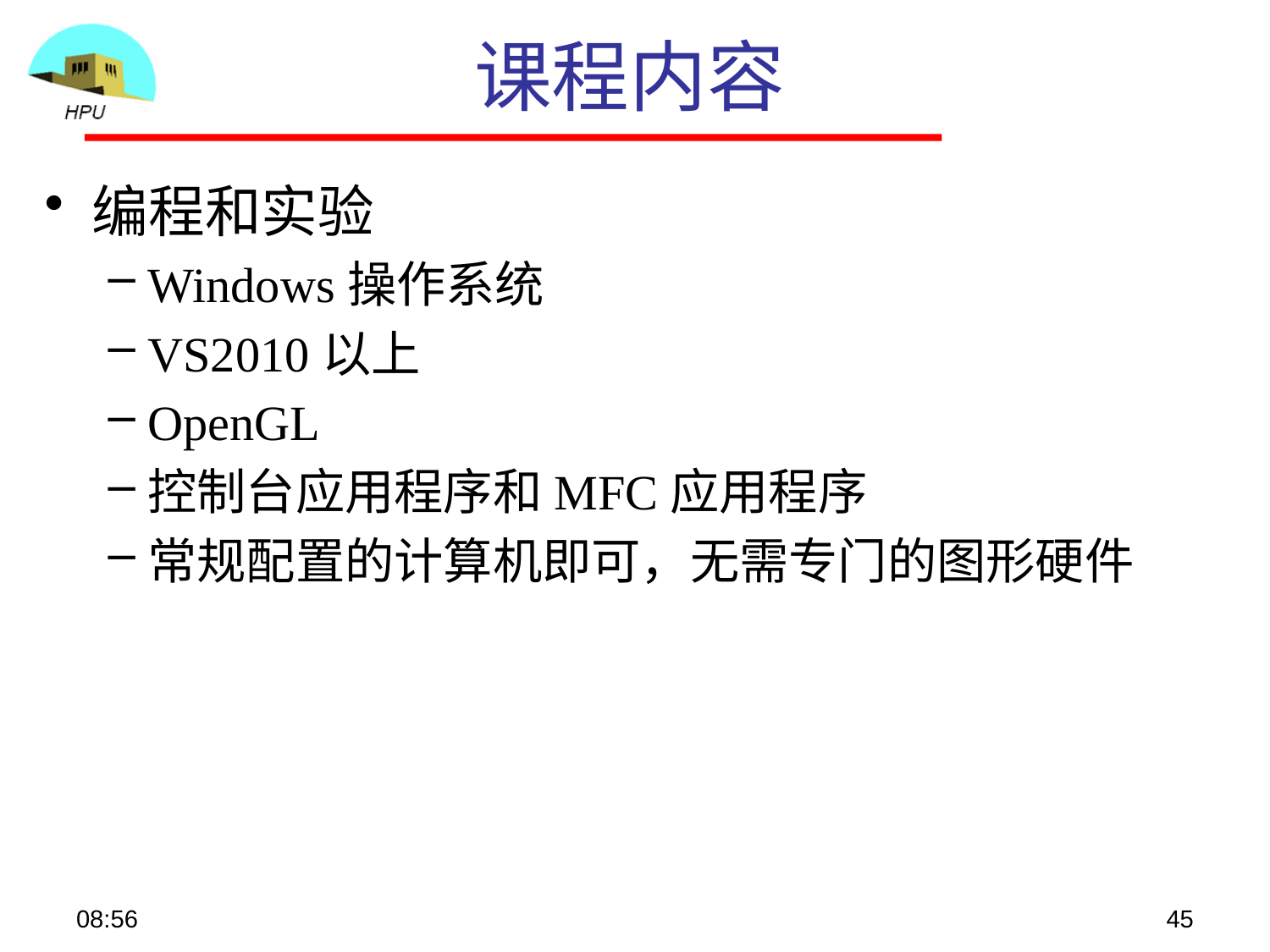

# 课程内容
编程和实验
Windows操作系统
VS2010以上
OpenGL
控制台应用程序和MFC应用程序
常规配置的计算机即可，无需专门的图形硬件
08:56
45